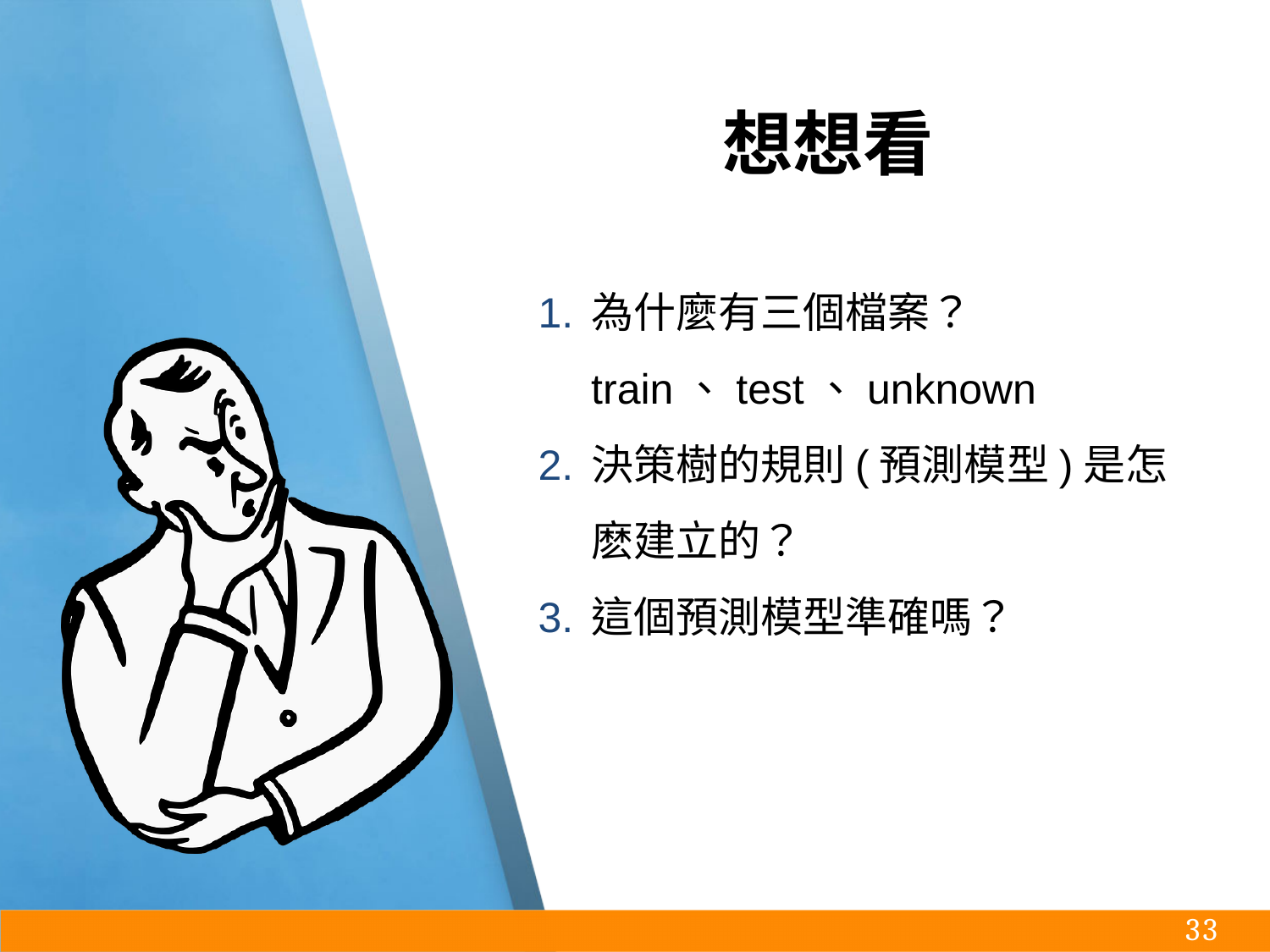

# 想想看
為什麼有三個檔案？train、test、unknown
決策樹的規則(預測模型)是怎麽建立的？
這個預測模型準確嗎？
33